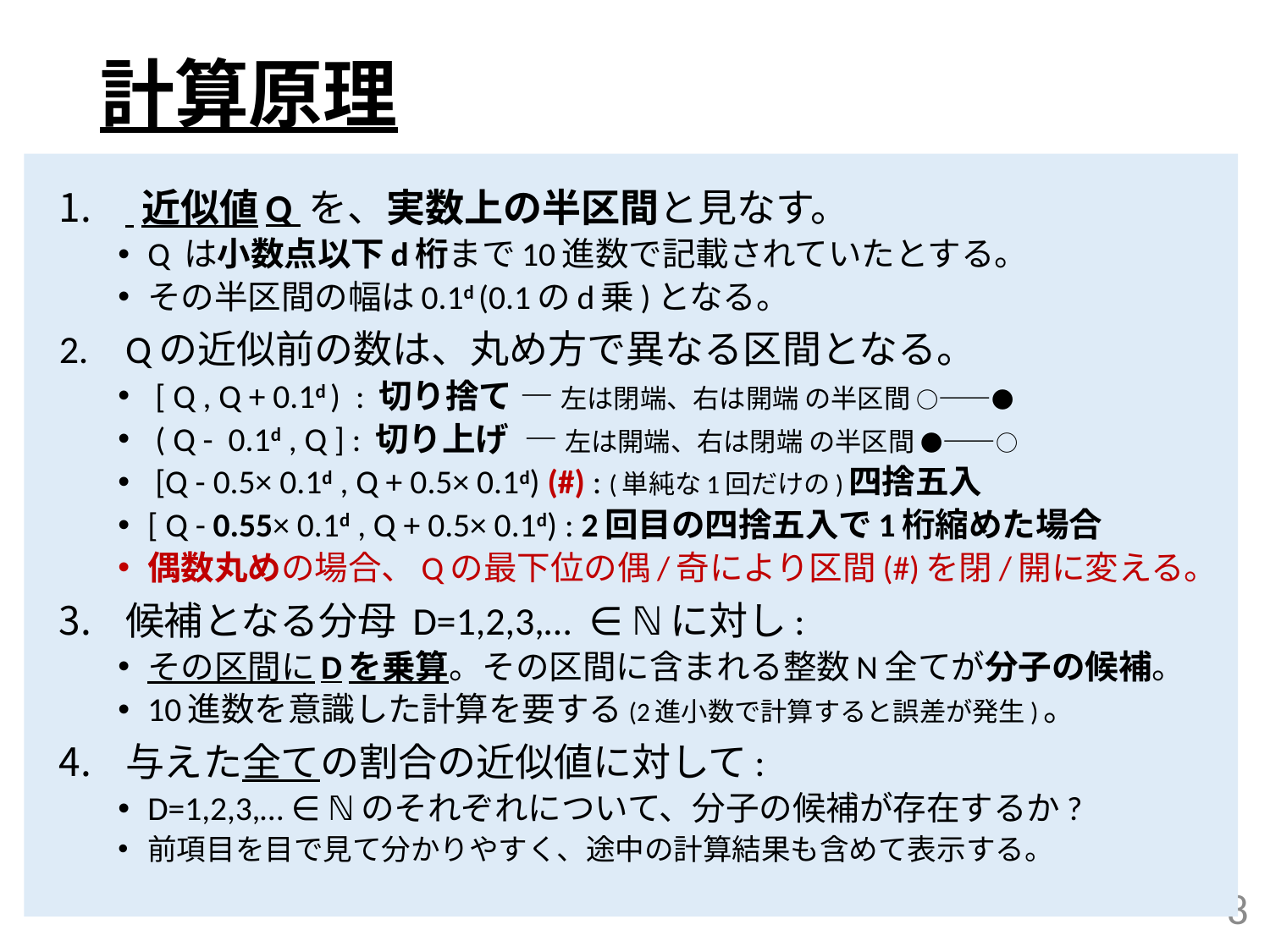

# 計算原理
 近似値Q を、実数上の半区間と見なす。
Q は小数点以下d桁まで10進数で記載されていたとする。
その半区間の幅は0.1d (0.1のd乗)となる。
Qの近似前の数は、丸め方で異なる区間となる。
 [ Q , Q + 0.1d )  : 切り捨て — 左は閉端、右は開端 の半区間 ○——●
 ( Q -  0.1d , Q ] : 切り上げ  — 左は開端、右は閉端 の半区間 ●——○
 [Q - 0.5× 0.1d , Q + 0.5× 0.1d) (#) : (単純な1回だけの)四捨五入
[ Q - 0.55× 0.1d , Q + 0.5× 0.1d) : 2回目の四捨五入で1桁縮めた場合
偶数丸めの場合、Qの最下位の偶/奇により区間(#)を閉/開に変える。
候補となる分母 D=1,2,3,…  ∈ ℕに対し:
その区間にDを乗算。その区間に含まれる整数N全てが分子の候補。
10進数を意識した計算を要する(2進小数で計算すると誤差が発生)。
与えた全ての割合の近似値に対して:
D=1,2,3,… ∈ ℕのそれぞれについて、分子の候補が存在するか?
前項目を目で見て分かりやすく、途中の計算結果も含めて表示する。
8